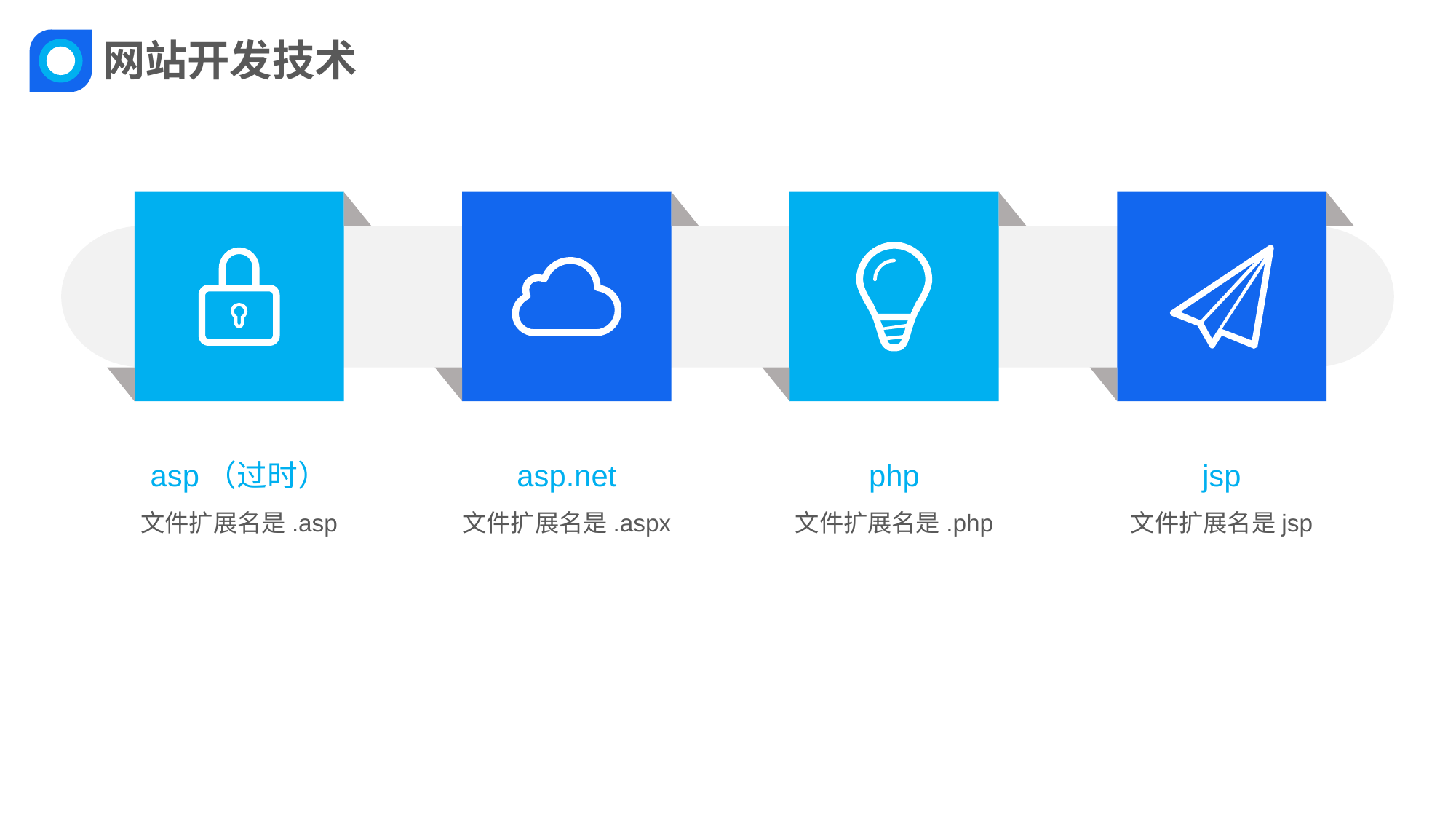

网站开发技术

asp（过时）
文件扩展名是.asp

asp.net
文件扩展名是.aspx

php
文件扩展名是.php

jsp
文件扩展名是jsp